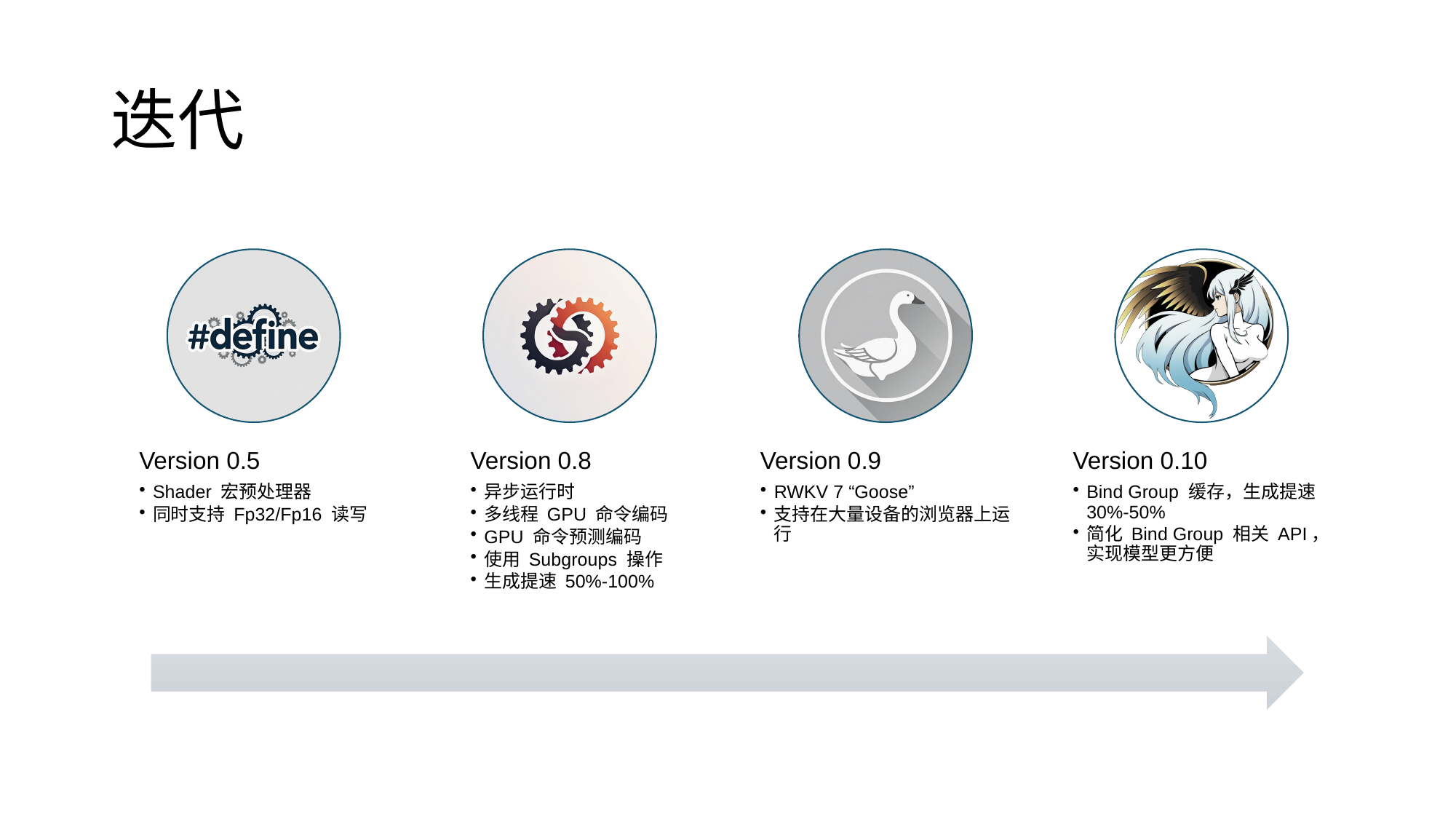

# 迭代
Version 0.5
Shader 宏预处理器
同时支持 Fp32/Fp16 读写
Version 0.8
异步运行时
多线程 GPU 命令编码
GPU 命令预测编码
使用 Subgroups 操作
生成提速 50%-100%
Version 0.9
RWKV 7 “Goose”
支持在大量设备的浏览器上运行
Version 0.10
Bind Group 缓存，生成提速 30%-50%
简化 Bind Group 相关 API，实现模型更方便